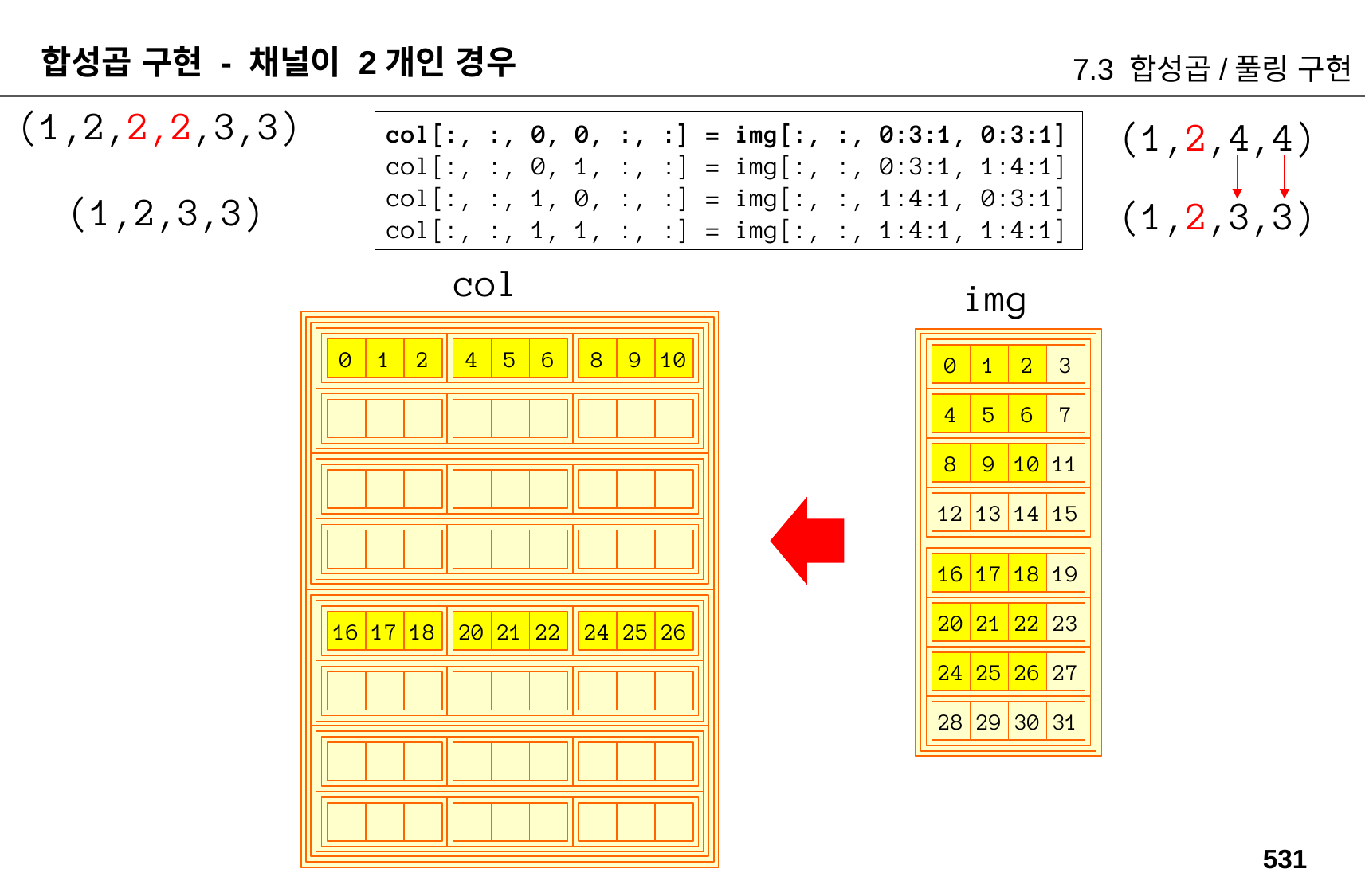

합성곱 구현 - 채널이 2개인 경우
7.3 합성곱/풀링 구현
(1,2,2,2,3,3)
(1,2,4,4)
col[:, :, 0, 0, :, :] = img[:, :, 0:3:1, 0:3:1]
col[:, :, 0, 1, :, :] = img[:, :, 0:3:1, 1:4:1]
col[:, :, 1, 0, :, :] = img[:, :, 1:4:1, 0:3:1]
col[:, :, 1, 1, :, :] = img[:, :, 1:4:1, 1:4:1]
(1,2,3,3)
(1,2,3,3)
col
img

0
1
2
4
5
6
8
9
10

0
1
2
3

4
5
6
7

8
9
10
11

12
13
14
15

16
17
18
19

20
21
22
23

16
17
18
20
21
22
24
25
26

24
25
26
27

28
29
30
31